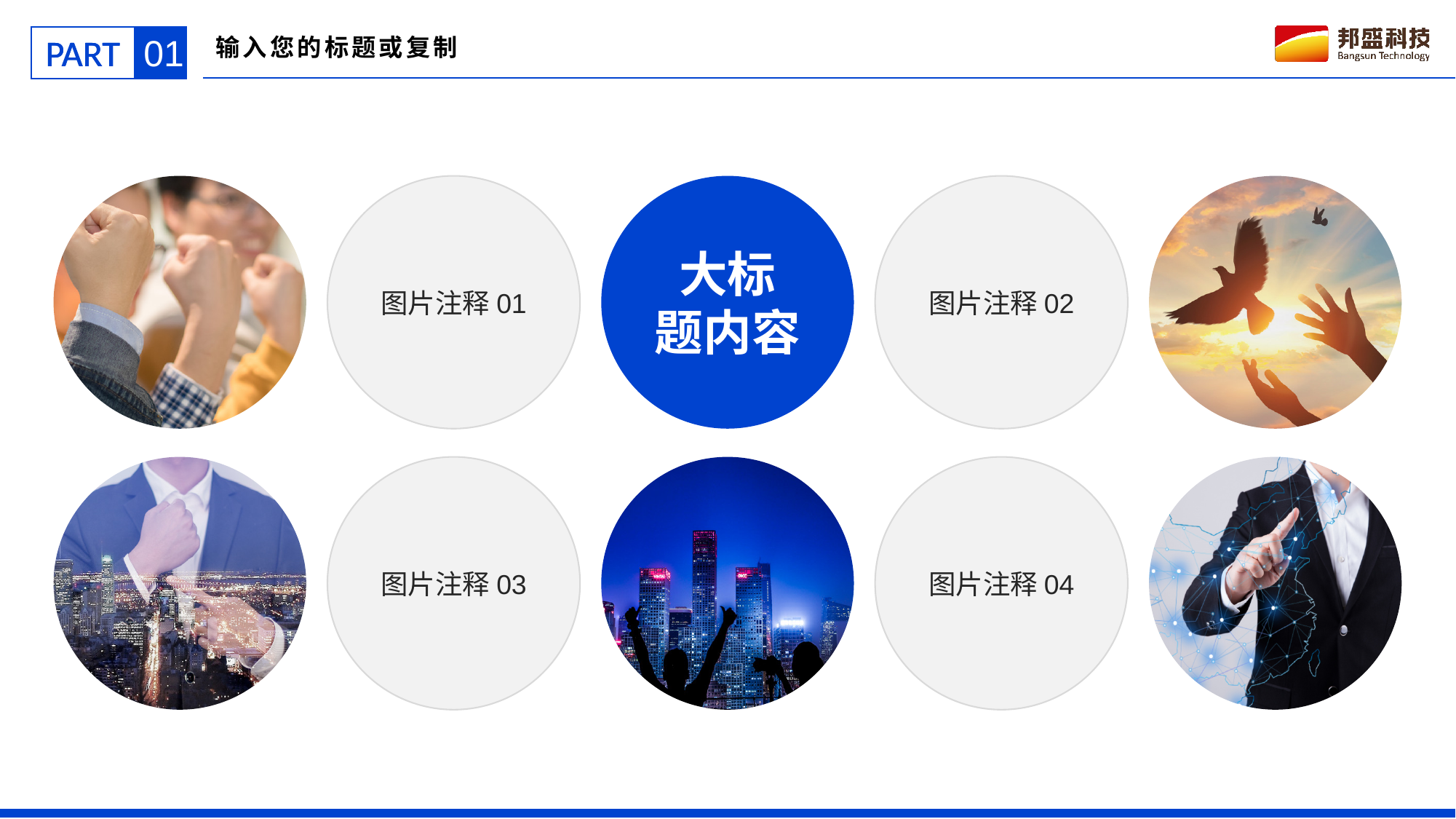

01
PART
输入您的标题或复制

图片注释01
大标
题内容
图片注释02

图片注释03

图片注释04